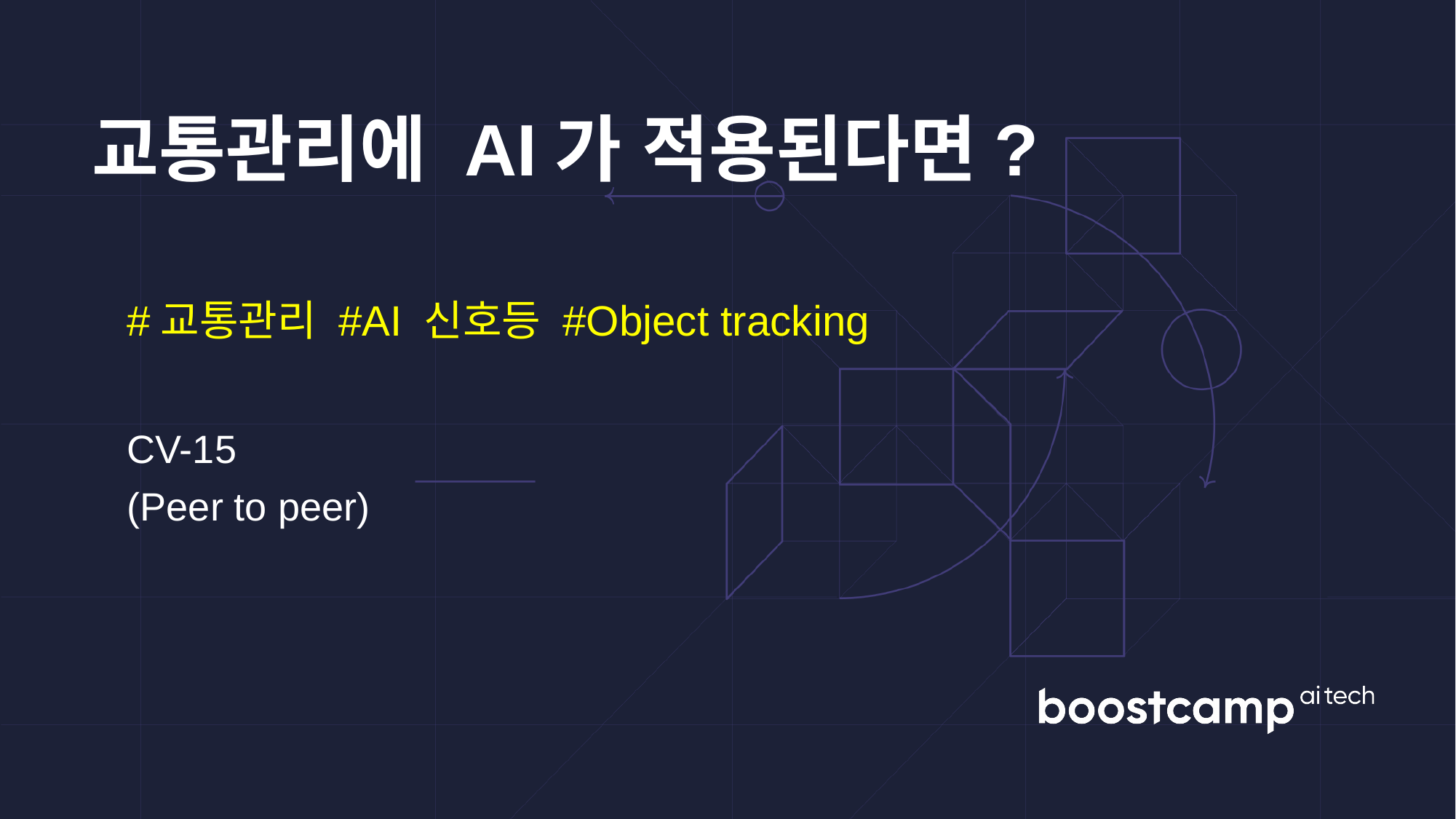

교통관리에 AI가 적용된다면?
#교통관리 #AI 신호등 #Object tracking
CV-15
(Peer to peer)